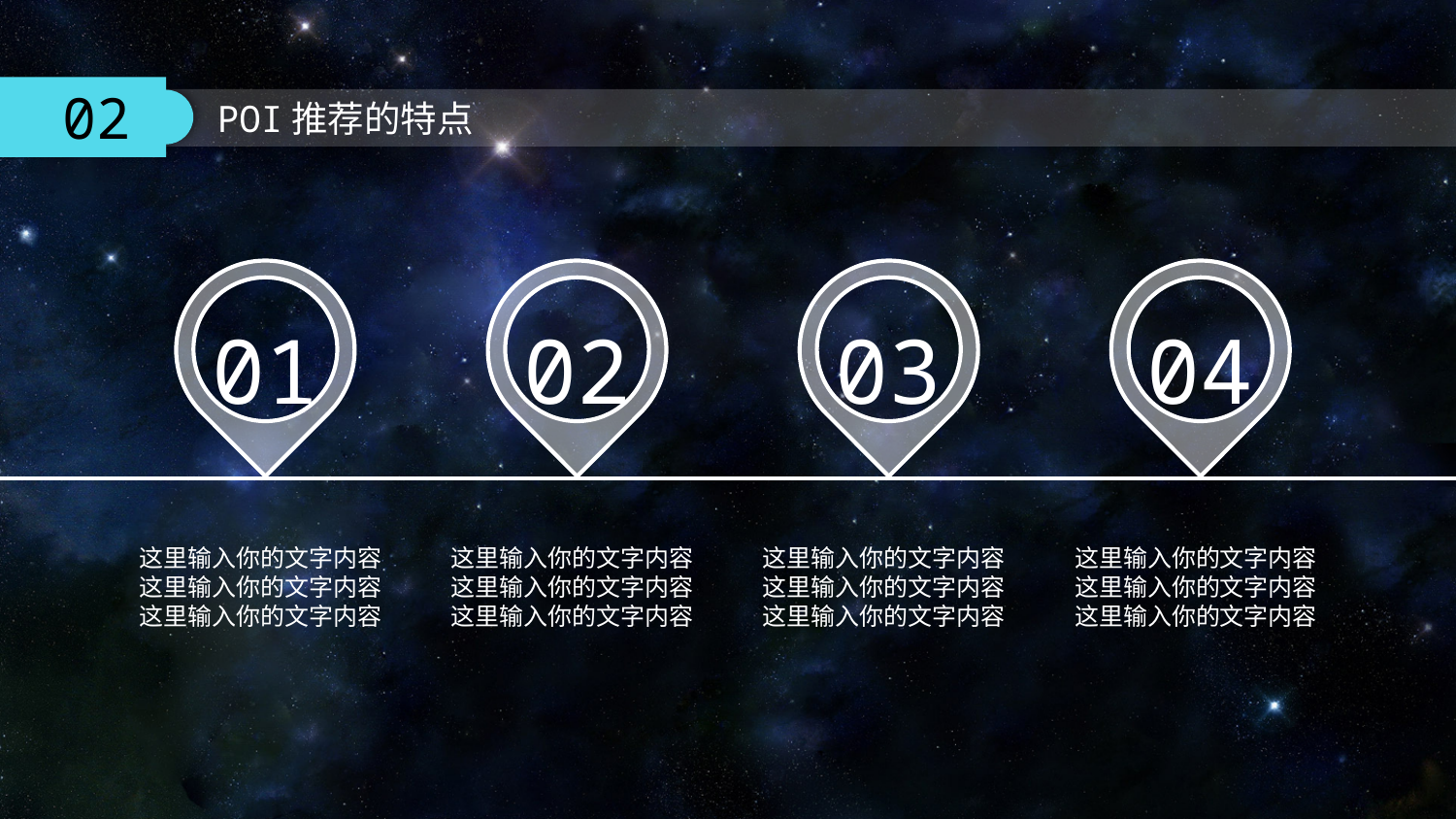

01
02
03
04
这里输入你的文字内容
这里输入你的文字内容
这里输入你的文字内容
这里输入你的文字内容
这里输入你的文字内容
这里输入你的文字内容
这里输入你的文字内容
这里输入你的文字内容
这里输入你的文字内容
这里输入你的文字内容
这里输入你的文字内容
这里输入你的文字内容